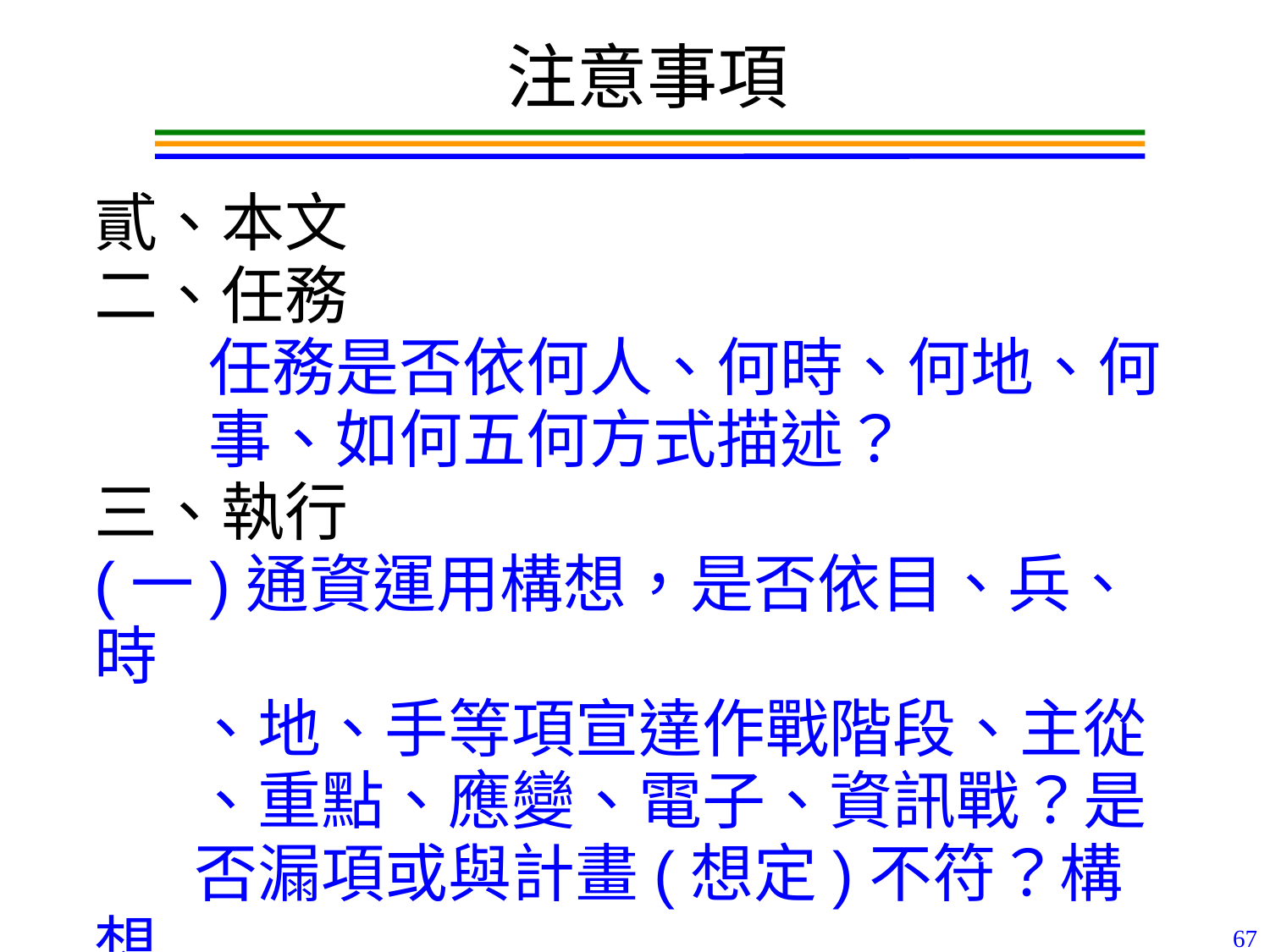

注意事項
貳、本文
二、任務
       任務是否依何人、何時、何地、何
       事、如何五何方式描述？
三、執行
(一)通資運用構想，是否依目、兵、時
      、地、手等項宣達作戰階段、主從
      、重點、應變、電子、資訊戰？是
      否漏項或與計畫(想定)不符？構想
      內容能否結合現況？
67